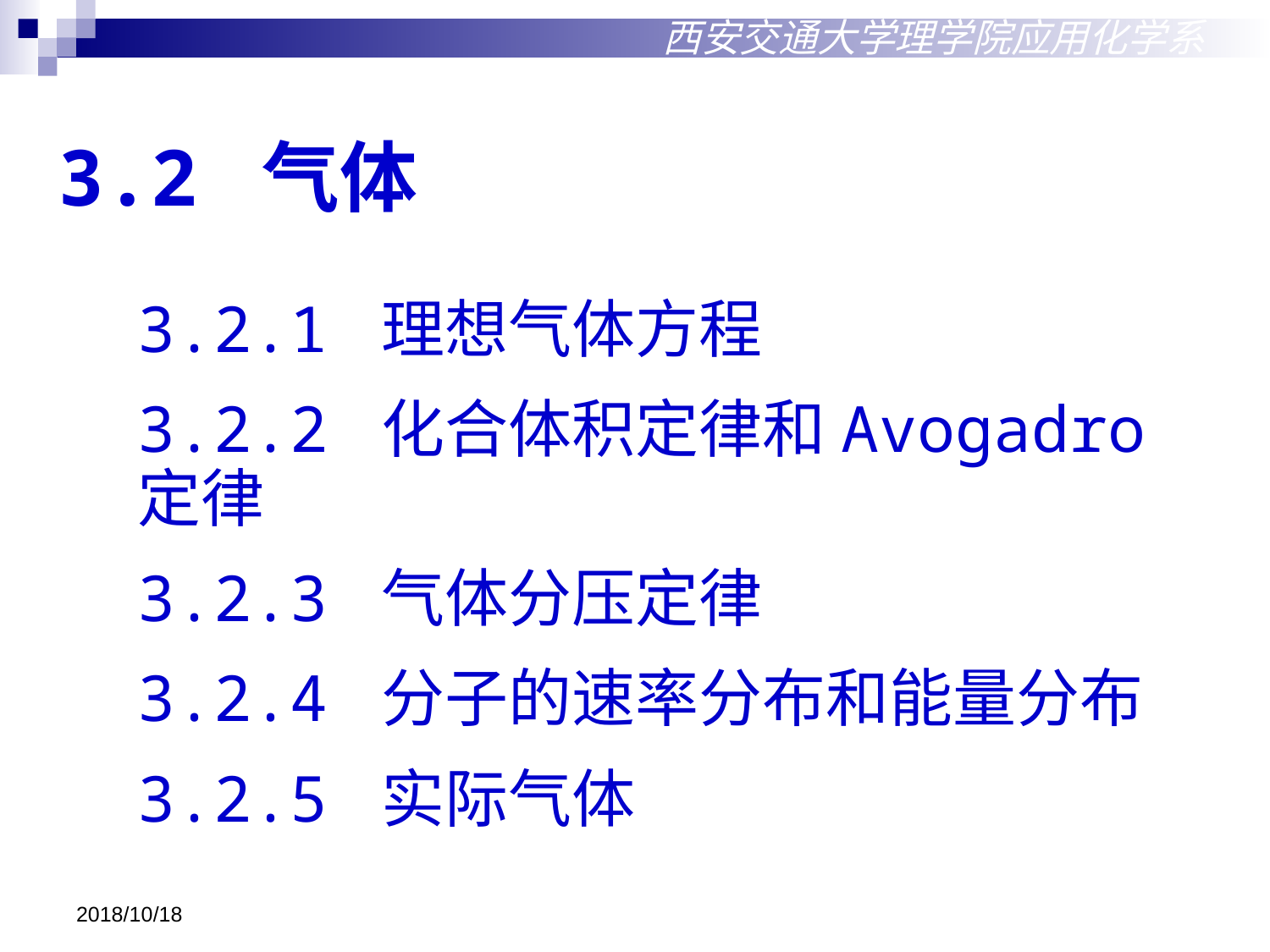

西安交通大学理学院应用化学系
# 3.2 气体
3.2.1 理想气体方程
3.2.2 化合体积定律和Avogadro定律
3.2.3 气体分压定律
3.2.4 分子的速率分布和能量分布
3.2.5 实际气体
2018/10/18